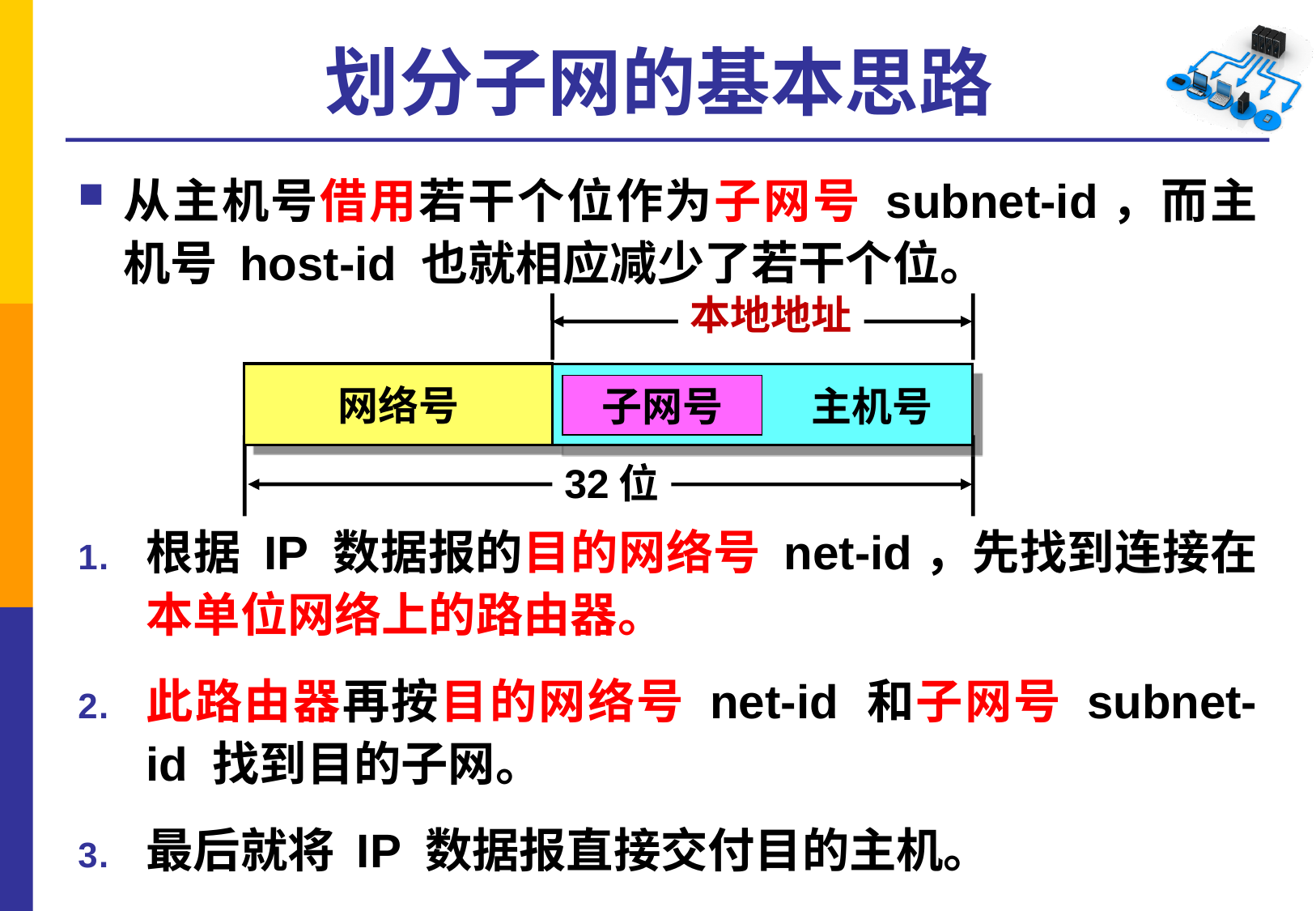

# 划分子网的基本思路
从主机号借用若干个位作为子网号 subnet-id，而主机号 host-id 也就相应减少了若干个位。

根据 IP 数据报的目的网络号 net-id，先找到连接在本单位网络上的路由器。
此路由器再按目的网络号 net-id 和子网号 subnet-id 找到目的子网。
最后就将 IP 数据报直接交付目的主机。

本地地址

32位

网络号

主机号
子网号